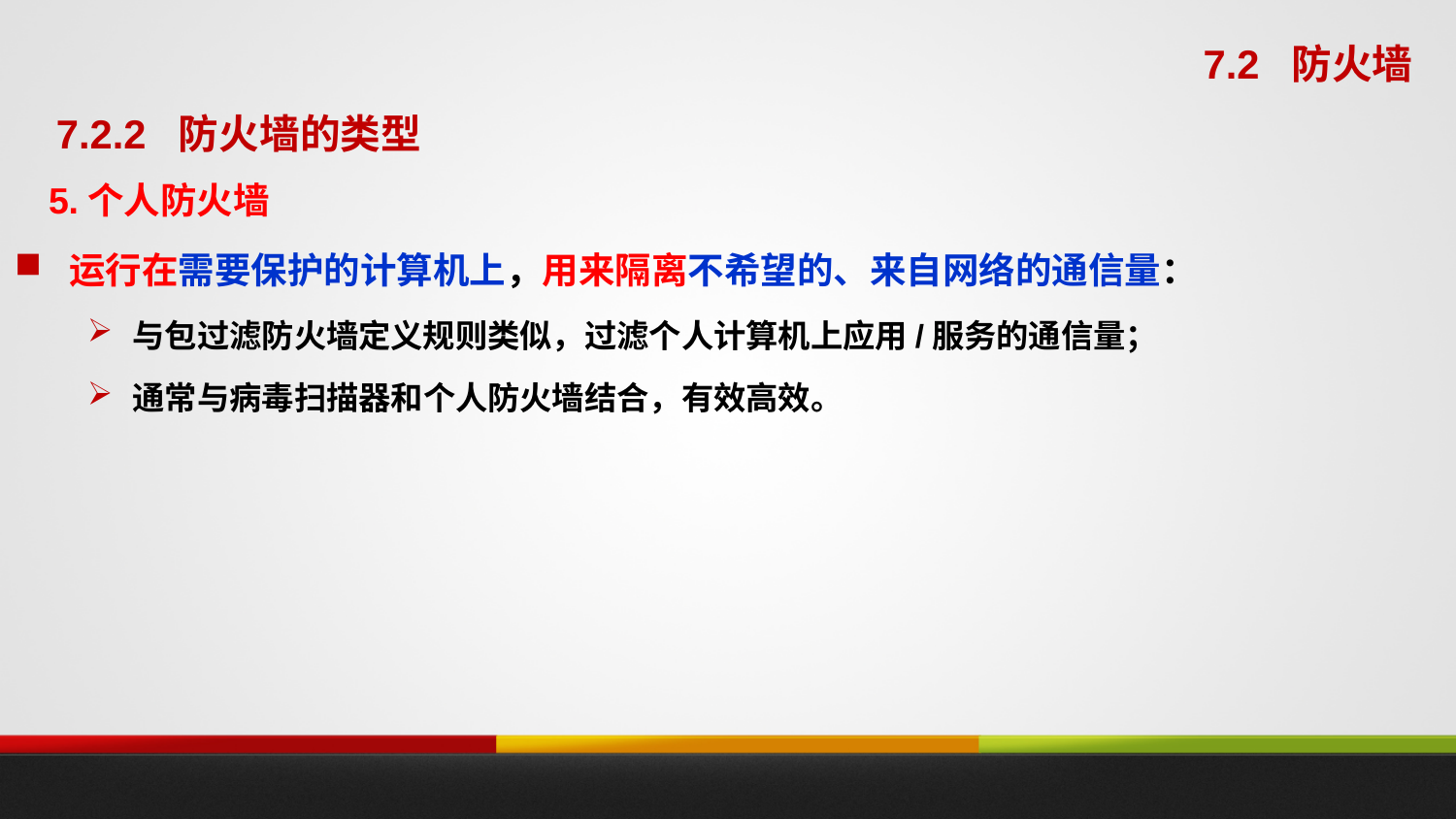

7.2  防火墙
7.2.2  防火墙的类型
5.个人防火墙
运行在需要保护的计算机上，用来隔离不希望的、来自网络的通信量：
与包过滤防火墙定义规则类似，过滤个人计算机上应用/服务的通信量；
通常与病毒扫描器和个人防火墙结合，有效高效。